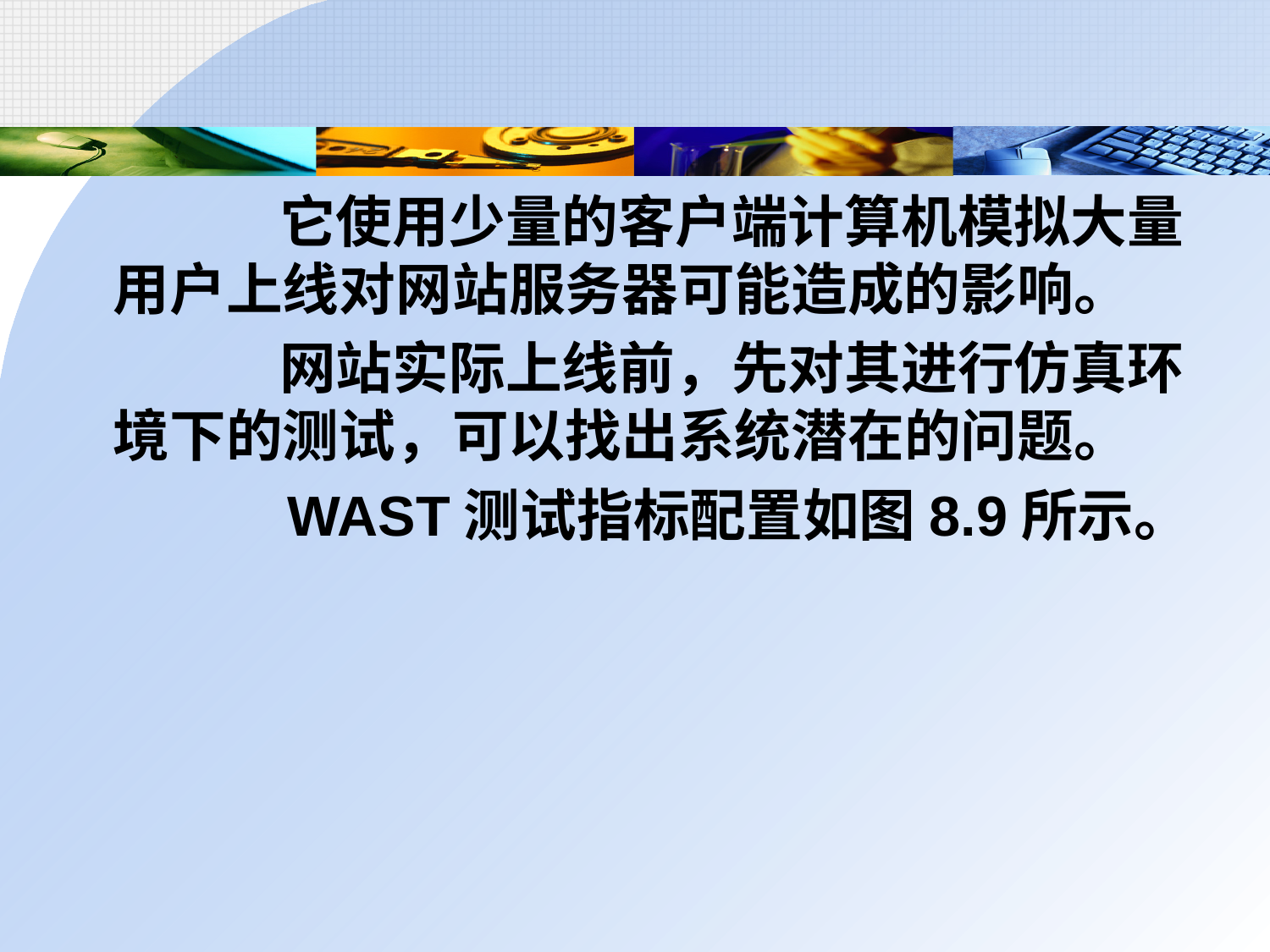

它使用少量的客户端计算机模拟大量用户上线对网站服务器可能造成的影响。
		  网站实际上线前，先对其进行仿真环境下的测试，可以找出系统潜在的问题。
		   WAST测试指标配置如图8.9所示。